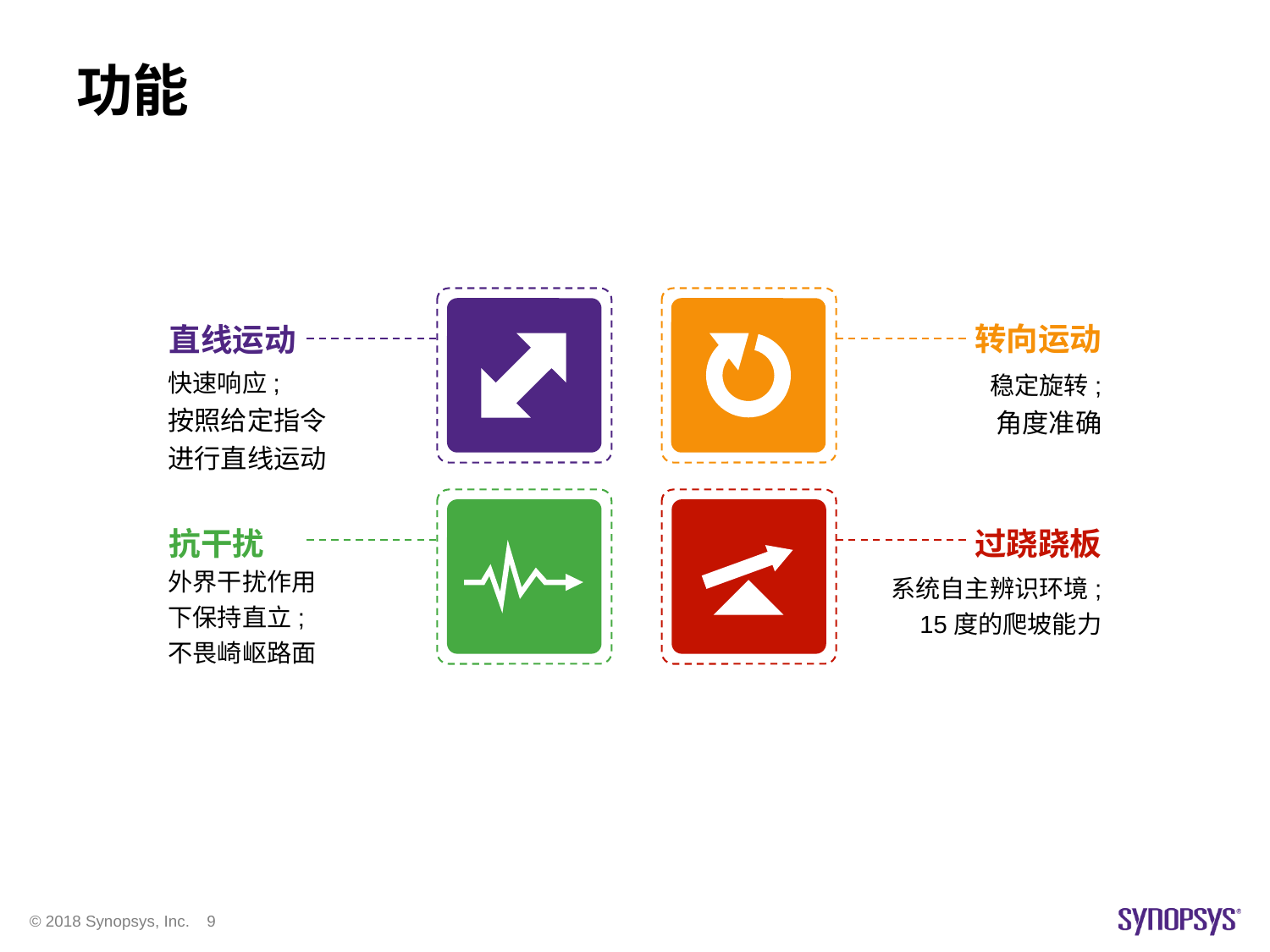

# 功能

转向运动
稳定旋转;
角度准确
直线运动
快速响应;
按照给定指令
进行直线运动
过跷跷板
系统自主辨识环境;
15度的爬坡能力
抗干扰
外界干扰作用
下保持直立;
不畏崎岖路面